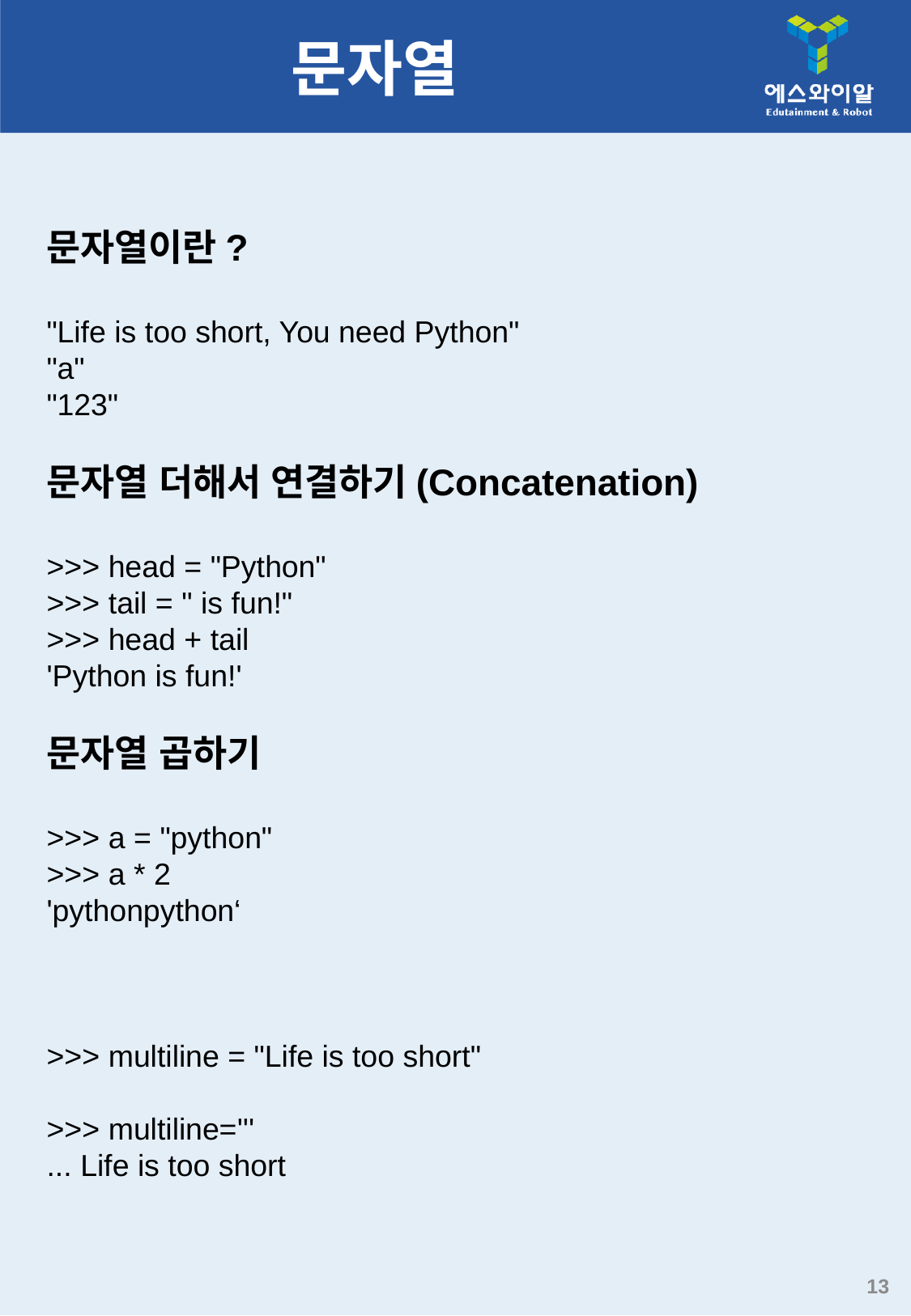

# 문자열
문자열이란?

"Life is too short, You need Python"
"a"
"123"
문자열 더해서 연결하기(Concatenation)

>>> head = "Python"
>>> tail = " is fun!"
>>> head + tail
'Python is fun!'
문자열 곱하기

>>> a = "python"
>>> a * 2
'pythonpython‘

>>> multiline = "Life is too short"
>>> multiline='''
... Life is too short

13